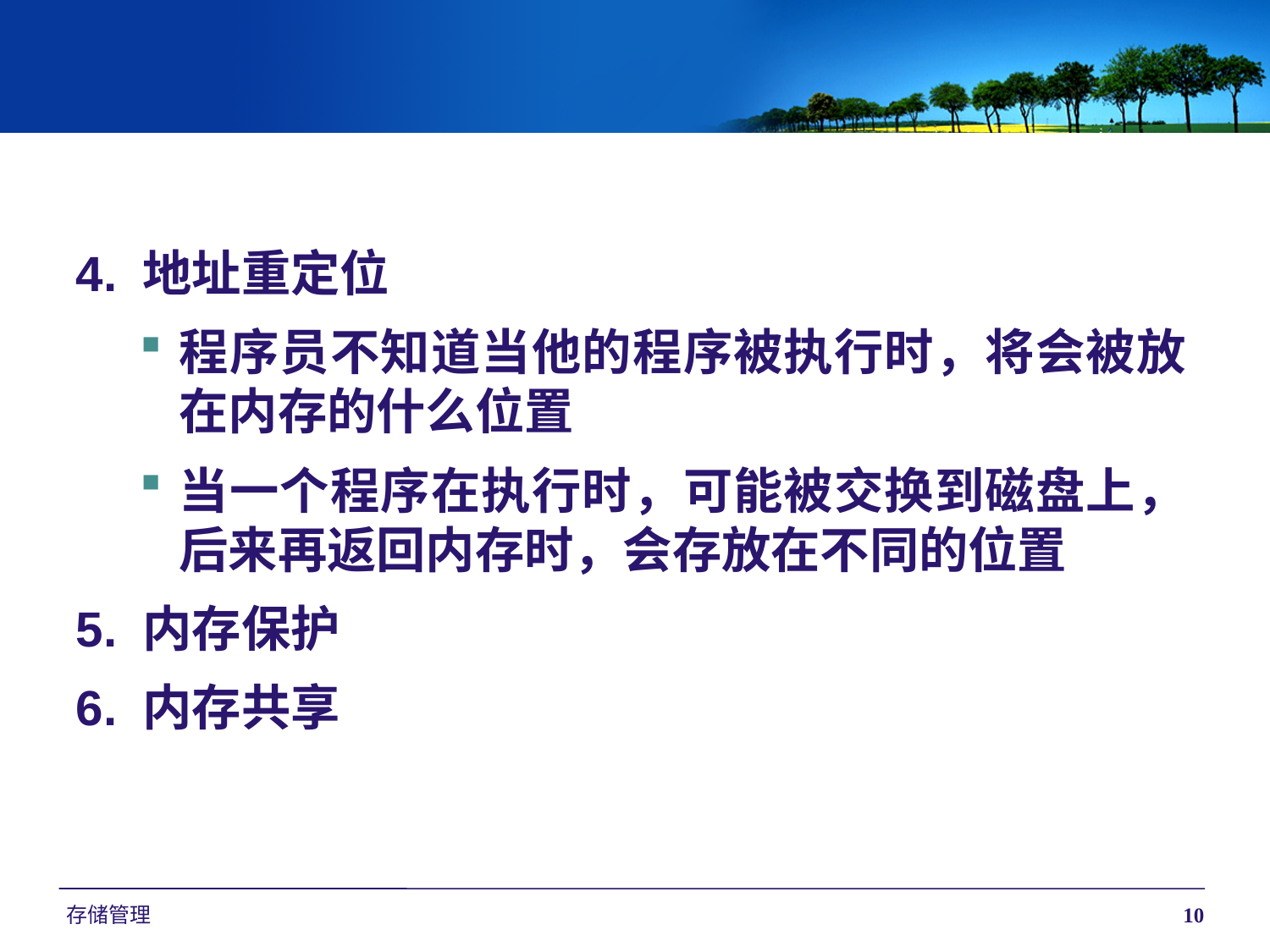

4. 地址重定位
程序员不知道当他的程序被执行时，将会被放在内存的什么位置
当一个程序在执行时，可能被交换到磁盘上，后来再返回内存时，会存放在不同的位置
5. 内存保护
6. 内存共享
存储管理
10